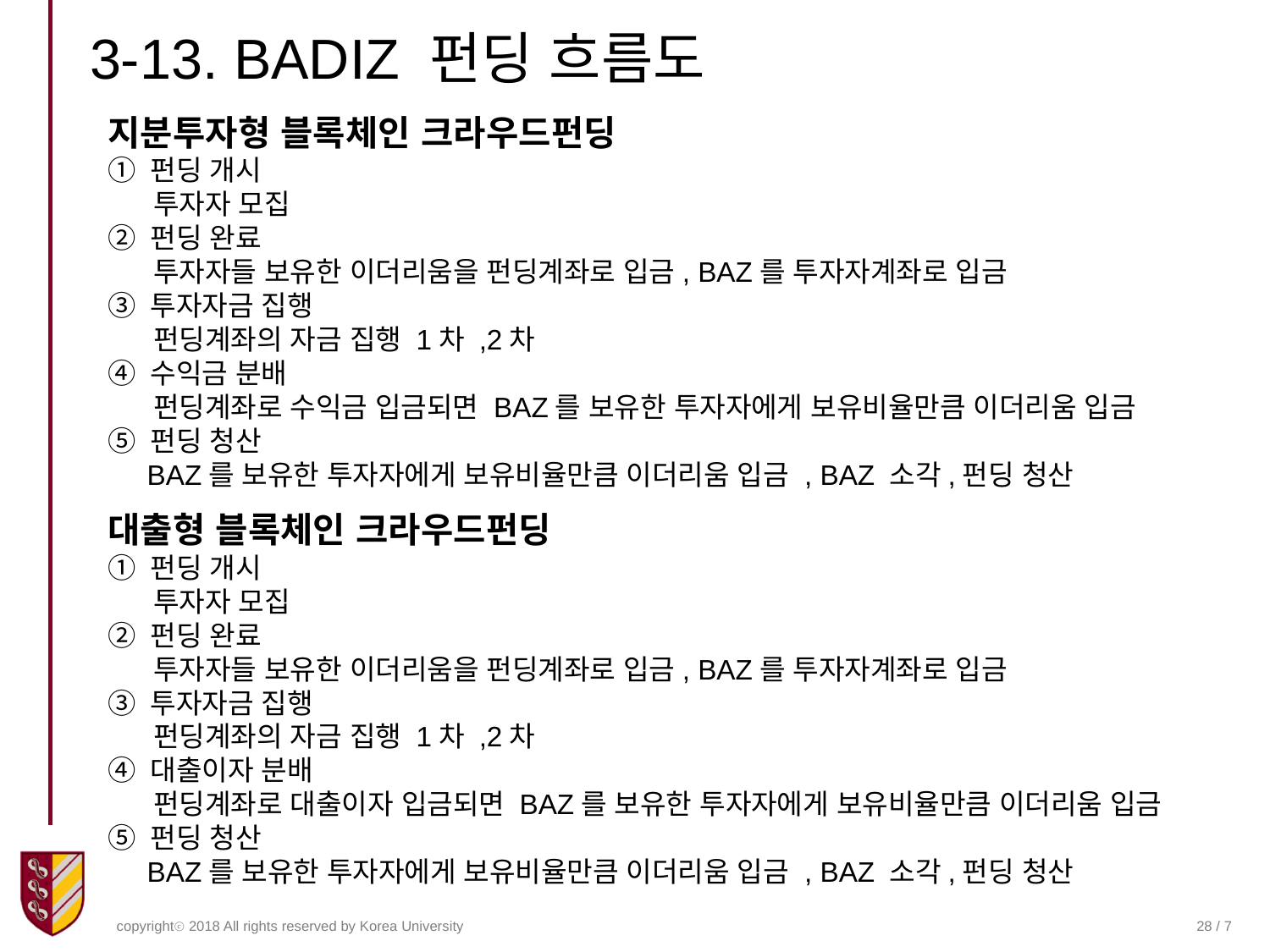

3-13. BADIZ 펀딩 흐름도
지분투자형 블록체인 크라우드펀딩
① 펀딩 개시
     투자자 모집
② 펀딩 완료
     투자자들 보유한 이더리움을 펀딩계좌로 입금, BAZ를 투자자계좌로 입금
③ 투자자금 집행
     펀딩계좌의 자금 집행 1차 ,2차
④ 수익금 분배
     펀딩계좌로 수익금 입금되면 BAZ를 보유한 투자자에게 보유비율만큼 이더리움 입금
⑤ 펀딩 청산
     BAZ를 보유한 투자자에게 보유비율만큼 이더리움 입금 , BAZ 소각,펀딩 청산
대출형 블록체인 크라우드펀딩
① 펀딩 개시
     투자자 모집
② 펀딩 완료
     투자자들 보유한 이더리움을 펀딩계좌로 입금, BAZ를 투자자계좌로 입금
③ 투자자금 집행
     펀딩계좌의 자금 집행 1차 ,2차
④ 대출이자 분배
     펀딩계좌로 대출이자 입금되면 BAZ를 보유한 투자자에게 보유비율만큼 이더리움 입금
⑤ 펀딩 청산
     BAZ를 보유한 투자자에게 보유비율만큼 이더리움 입금 , BAZ 소각,펀딩 청산